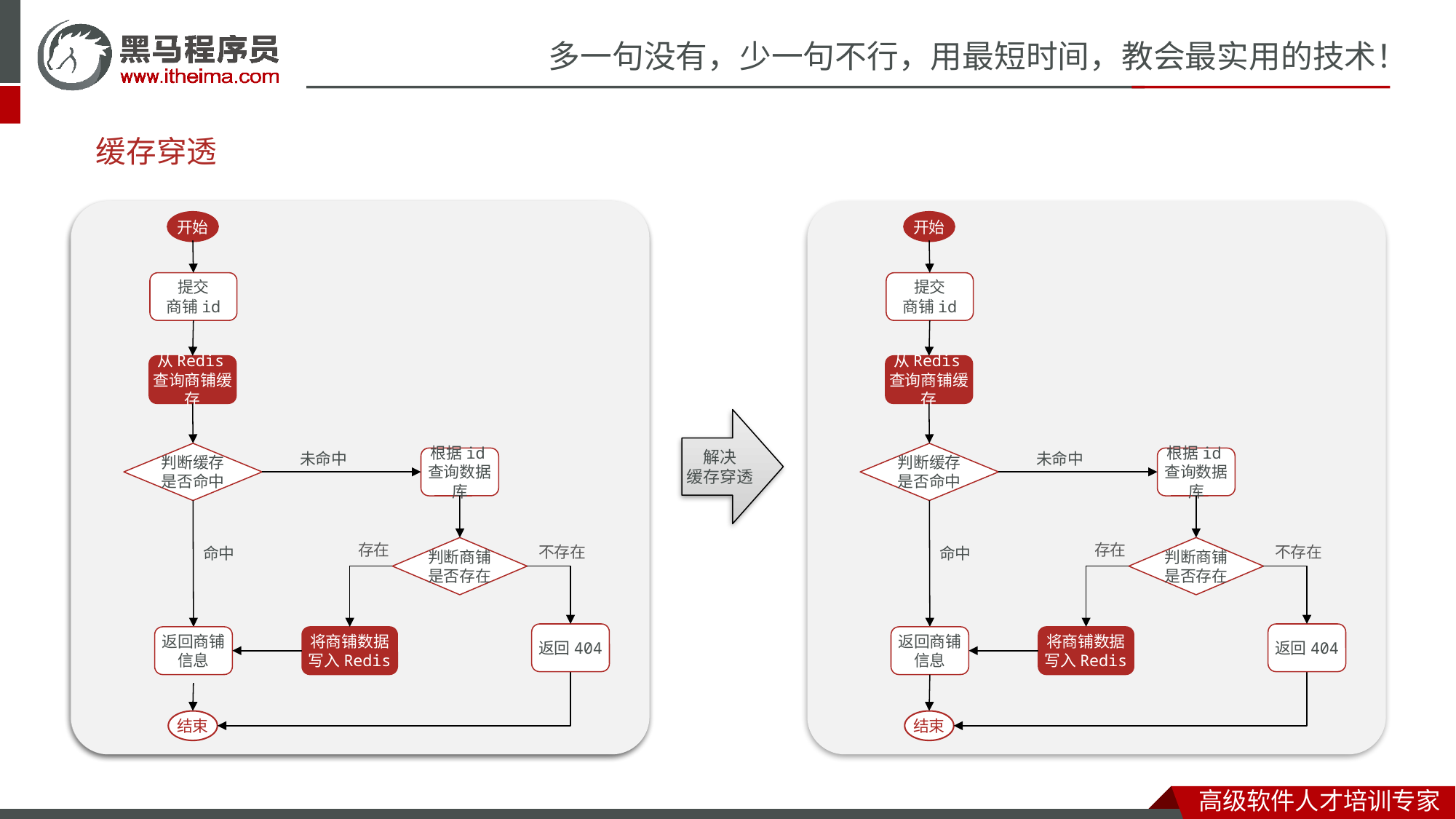

缓存穿透

开始
提交
商铺id
从Redis查询商铺缓存
判断缓存
是否命中
未命中
根据id查询数据库
存在
不存在
判断商铺
是否存在
命中
返回404
返回商铺信息
将商铺数据写入Redis
结束

开始
提交
商铺id
从Redis查询商铺缓存
判断缓存
是否命中
未命中
根据id查询数据库
存在
不存在
判断商铺
是否存在
命中
返回404
返回商铺信息
将商铺数据写入Redis
结束

开始
提交
商铺id
从Redis查询商铺缓存
判断缓存
是否命中
未命中
根据id查询数据库
存在
不存在
判断商铺
是否存在
命中
返回404
返回商铺信息
将商铺数据写入Redis
结束
解决
缓存穿透